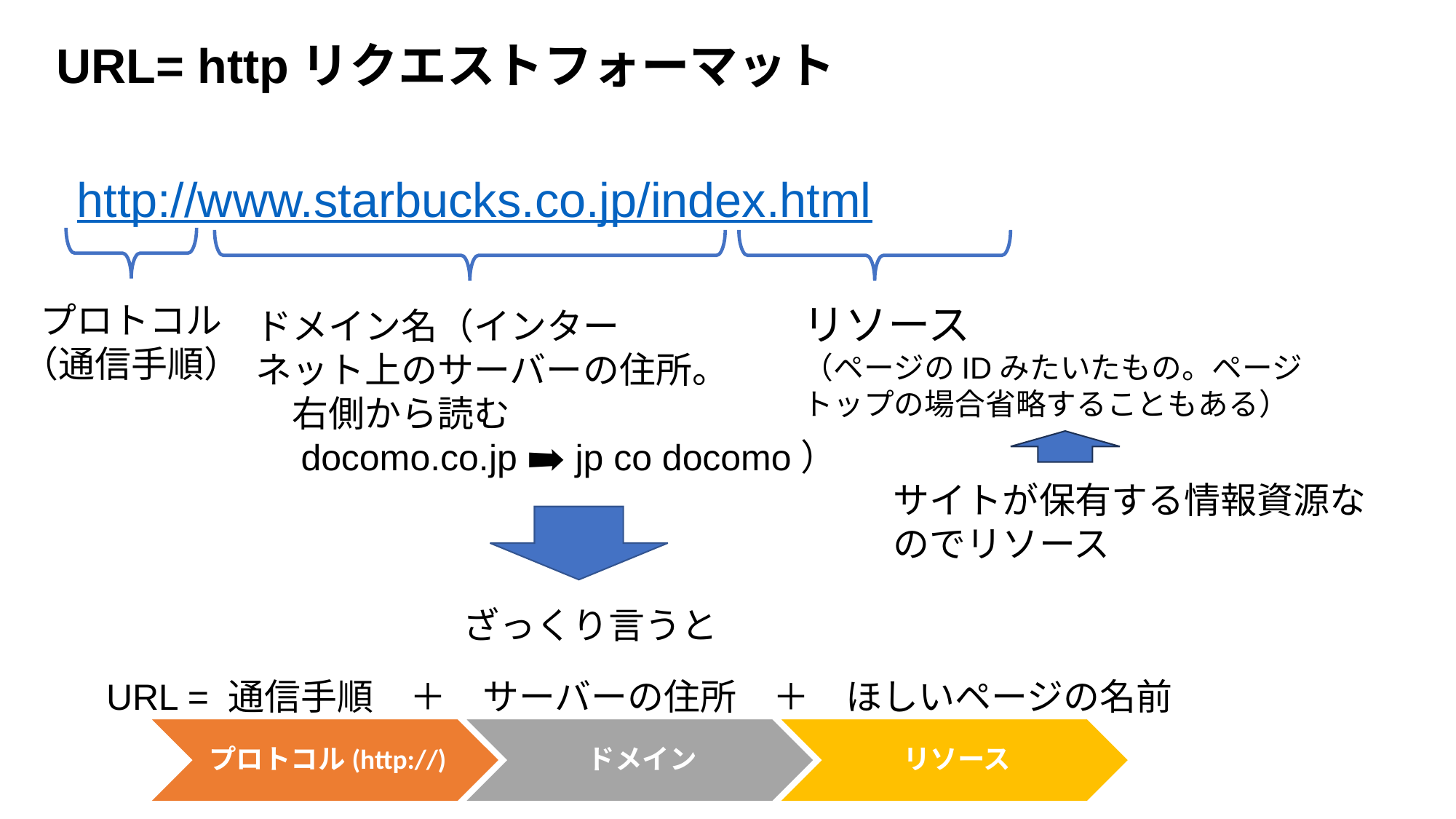

URL= httpリクエストフォーマット

http://www.starbucks.co.jp/index.html

リソース
（ページのIDみたいたもの。ページトップの場合省略することもある）
プロトコル（通信手順）
ドメイン名（インター
ネット上のサーバーの住所。
　右側から読む
　docomo.co.jp ➡ jp co docomo）

サイトが保有する情報資源なのでリソース

ざっくり言うと
URL = 通信手順　＋　サーバーの住所　＋　ほしいページの名前
プロトコル(http://)
ドメイン
リソース